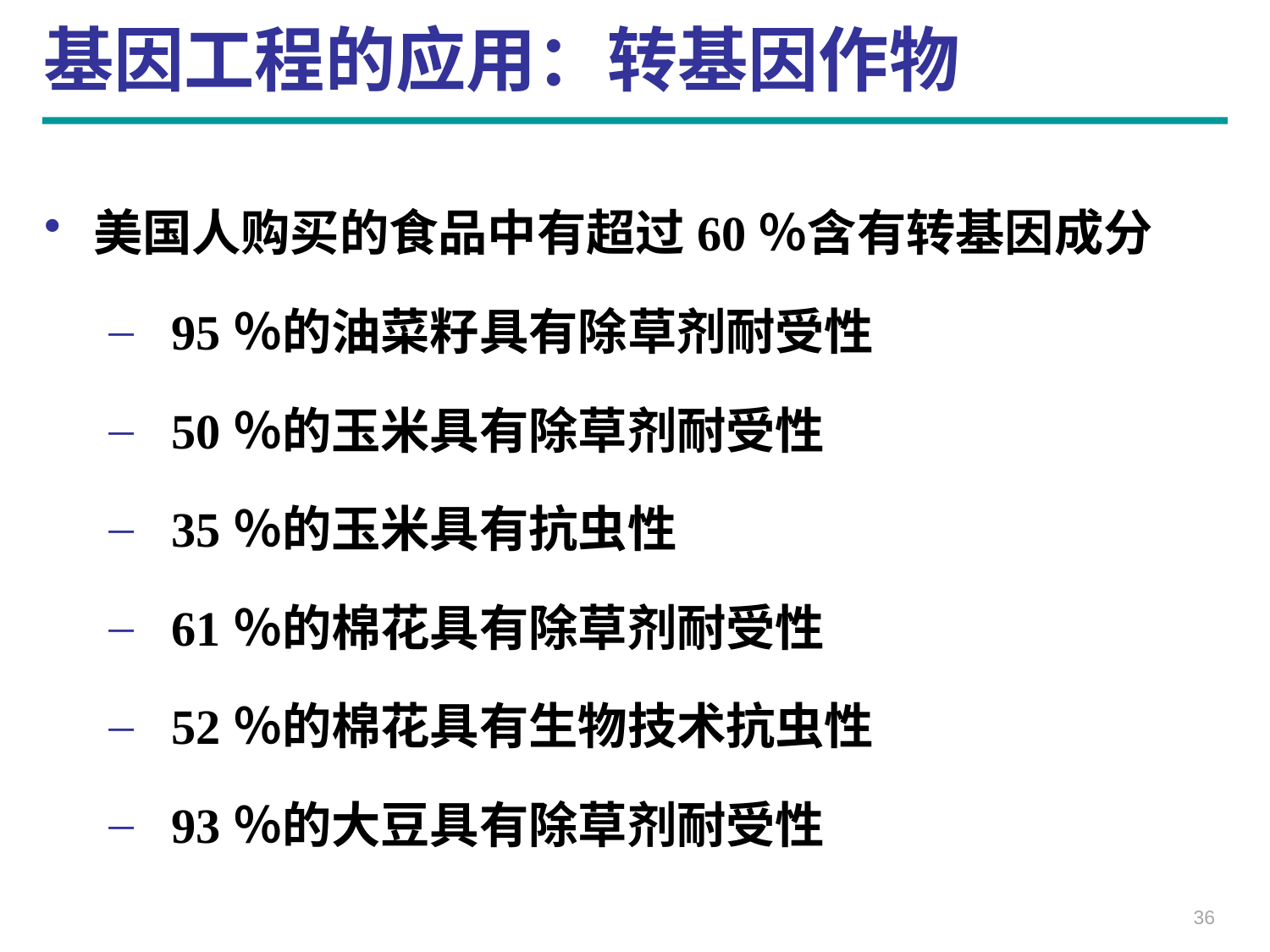

# 基因工程的应用：转基因作物
美国人购买的食品中有超过60％含有转基因成分
95％的油菜籽具有除草剂耐受性
50％的玉米具有除草剂耐受性
35％的玉米具有抗虫性
61％的棉花具有除草剂耐受性
52％的棉花具有生物技术抗虫性
93％的大豆具有除草剂耐受性
36